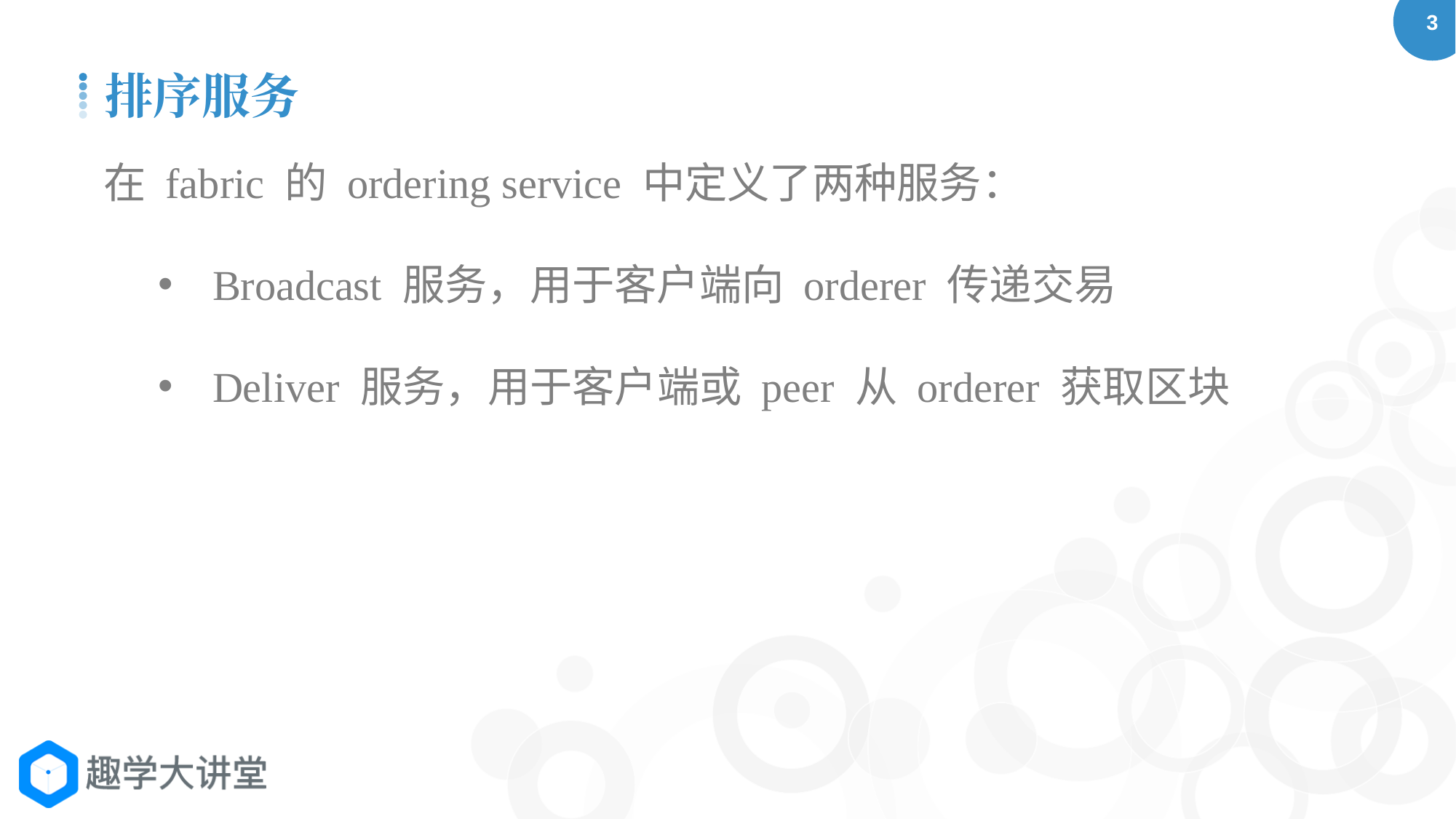

排序服务
在 fabric 的 ordering service 中定义了两种服务：

Broadcast 服务，用于客户端向 orderer 传递交易

Deliver 服务，用于客户端或 peer 从 orderer 获取区块